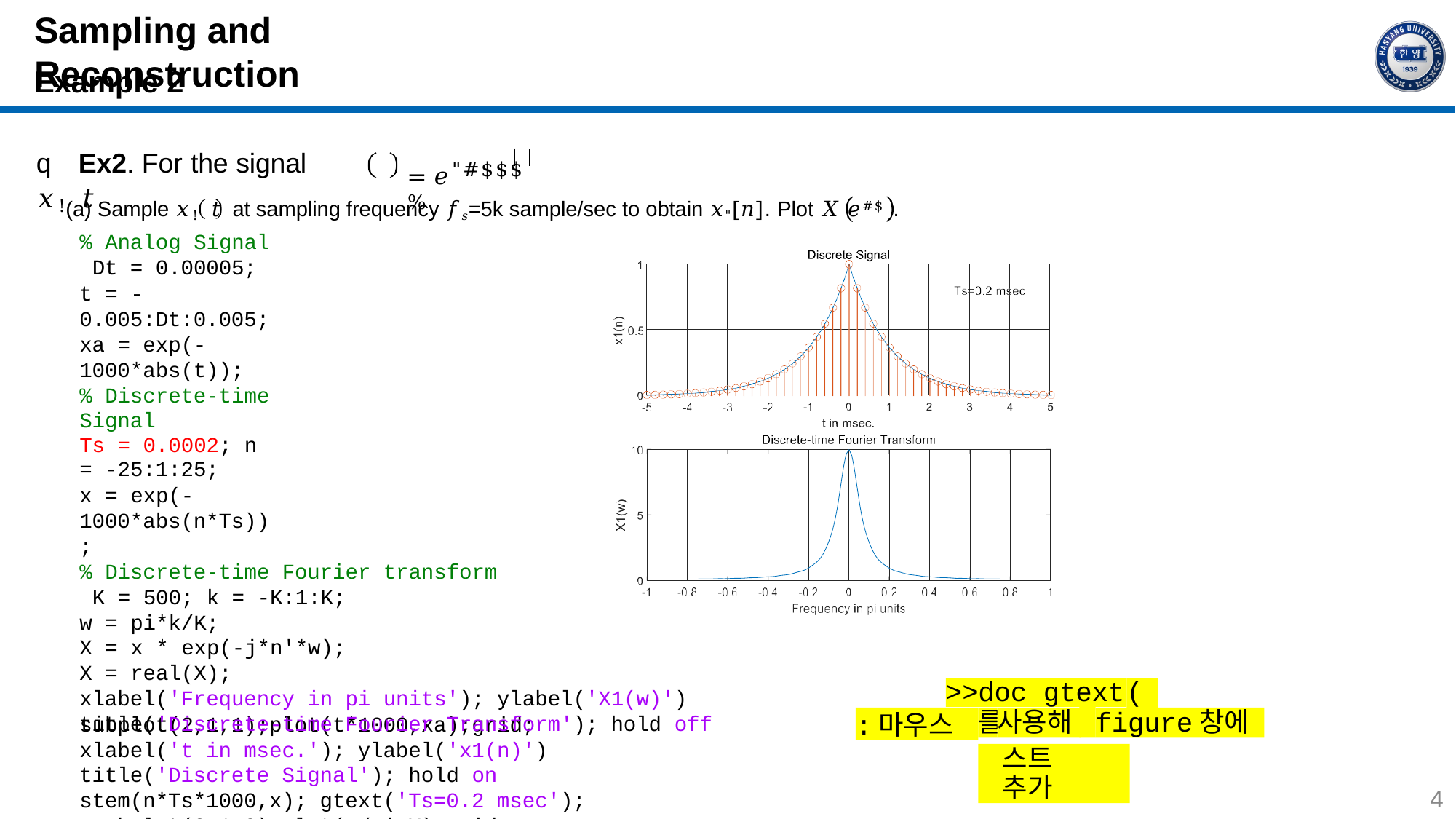

# Sampling and Reconstruction
Example 2
= 𝑒"#$$$ %
q	Ex2. For the signal	𝑥! 𝑡

(a) Sample 𝑥! 𝑡	at sampling frequency 𝑓𝑠=5k sample/sec to obtain 𝑥"[𝑛]. Plot 𝑋 𝑒#$ .
% Analog Signal  Dt = 0.00005;
t = -0.005:Dt:0.005;
xa = exp(-1000*abs(t));
% Discrete-time Signal
Ts = 0.0002; n = -25:1:25;
x = exp(-1000*abs(n*Ts));
% Discrete-time Fourier transform  K = 500; k = -K:1:K;
w = pi*k/K;
X = x * exp(-j*n'*w);
X = real(X);

subplot(2,1,1);plot(t*1000,xa);grid;  xlabel('t in msec.'); ylabel('x1(n)')  title('Discrete Signal'); hold on  stem(n*Ts*1000,x); gtext('Ts=0.2 msec');  subplot(2,1,2);plot(w/pi,X);grid;

|  |  |  |  |  |  |  |  |  |  |
| --- | --- | --- | --- | --- | --- | --- | --- | --- | --- |
|  |  |  |  |  |  |  |  |  |  |

>>doc gtext
()
xlabel('Frequency in pi units'); ylabel('X1(w)')  title('Discrete-time Fourier Transform'); hold off

:마우스
를
사용해
figure창에
텍
스트	추가
4